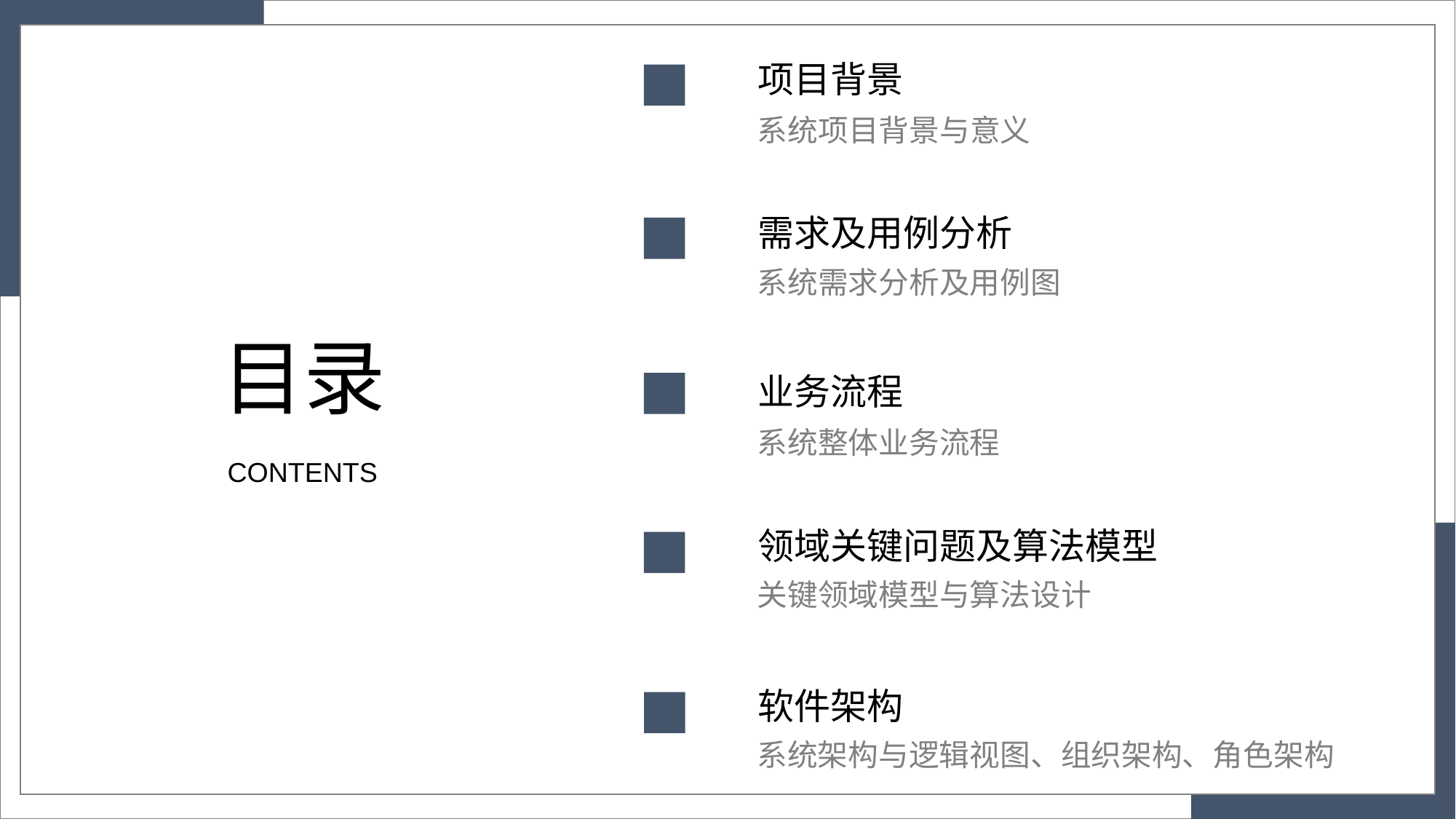

项目背景

系统项目背景与意义
需求及用例分析

系统需求分析及用例图
目录

业务流程

系统整体业务流程
CONTENTS
领域关键问题及算法模型

关键领域模型与算法设计
软件架构

系统架构与逻辑视图、组织架构、角色架构